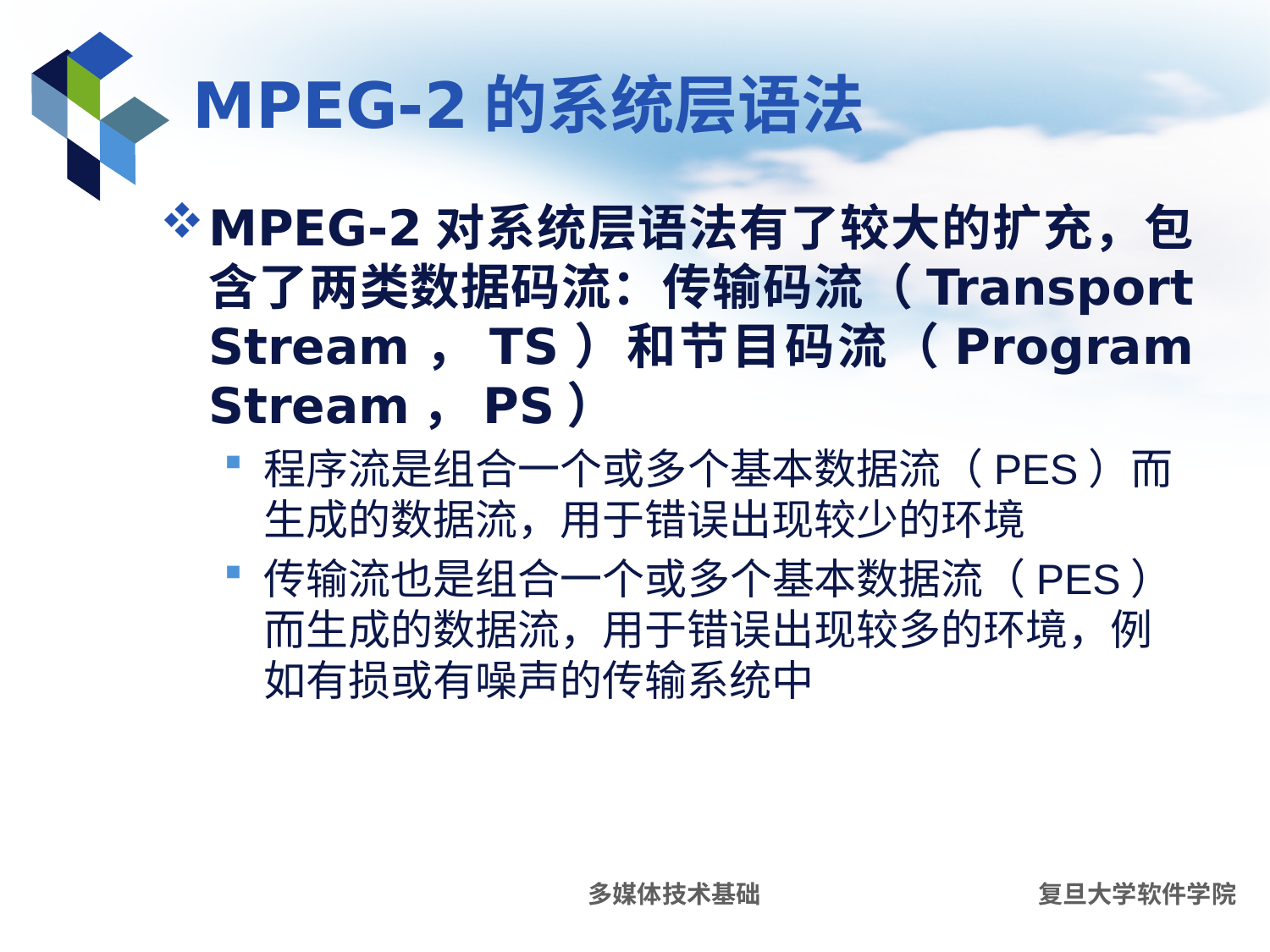

# MPEG-2的系统层语法
MPEG-2对系统层语法有了较大的扩充，包含了两类数据码流：传输码流（Transport Stream，TS）和节目码流（Program Stream，PS）
程序流是组合一个或多个基本数据流（PES）而生成的数据流，用于错误出现较少的环境
传输流也是组合一个或多个基本数据流（PES）而生成的数据流，用于错误出现较多的环境，例如有损或有噪声的传输系统中
多媒体技术基础